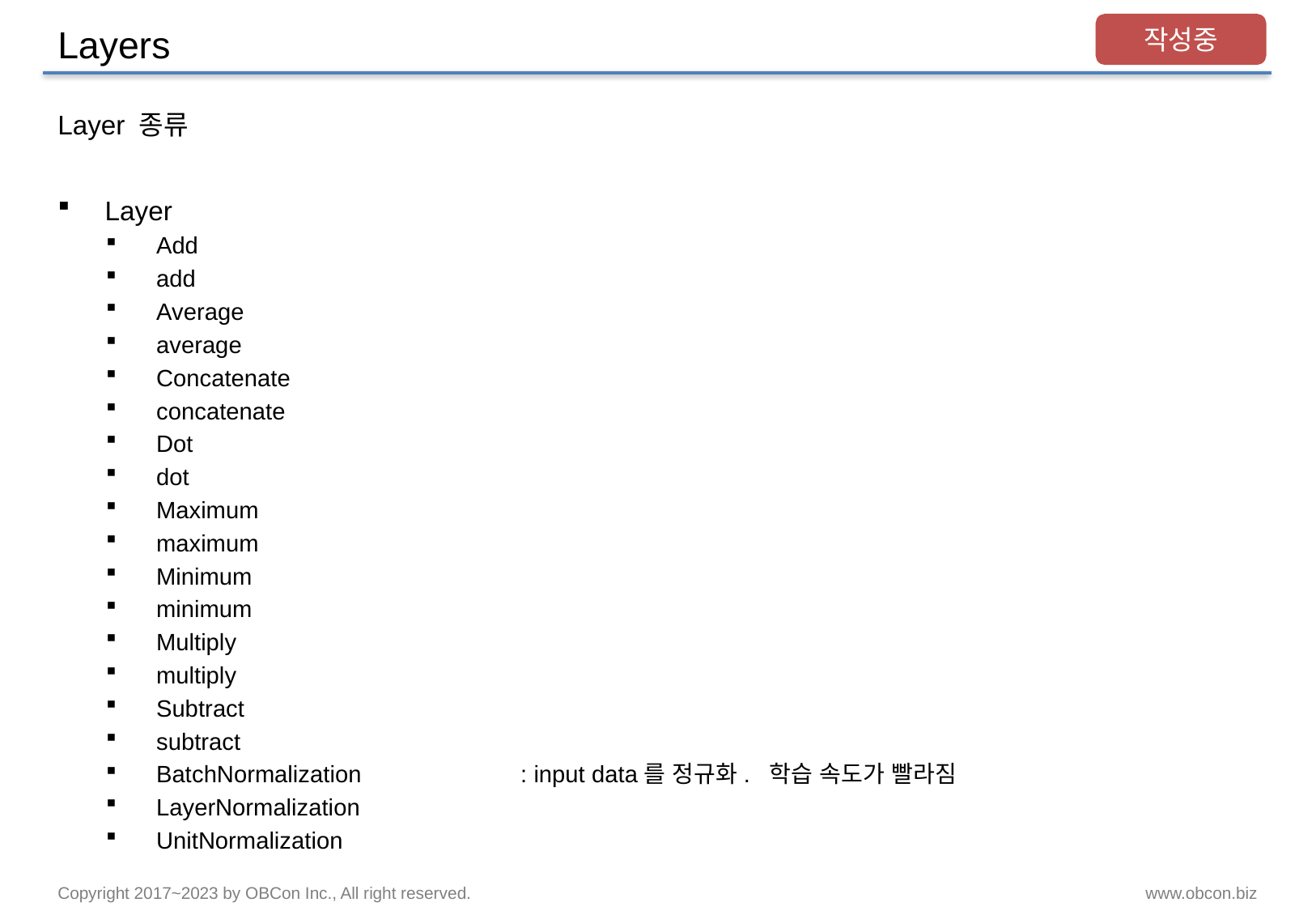

# Layers
작성중
Layer 종류
Layer
Add
add
Average
average
Concatenate
concatenate
Dot
dot
Maximum
maximum
Minimum
minimum
Multiply
multiply
Subtract
subtract
BatchNormalization	 	: input data를 정규화.  학습 속도가 빨라짐
LayerNormalization
UnitNormalization